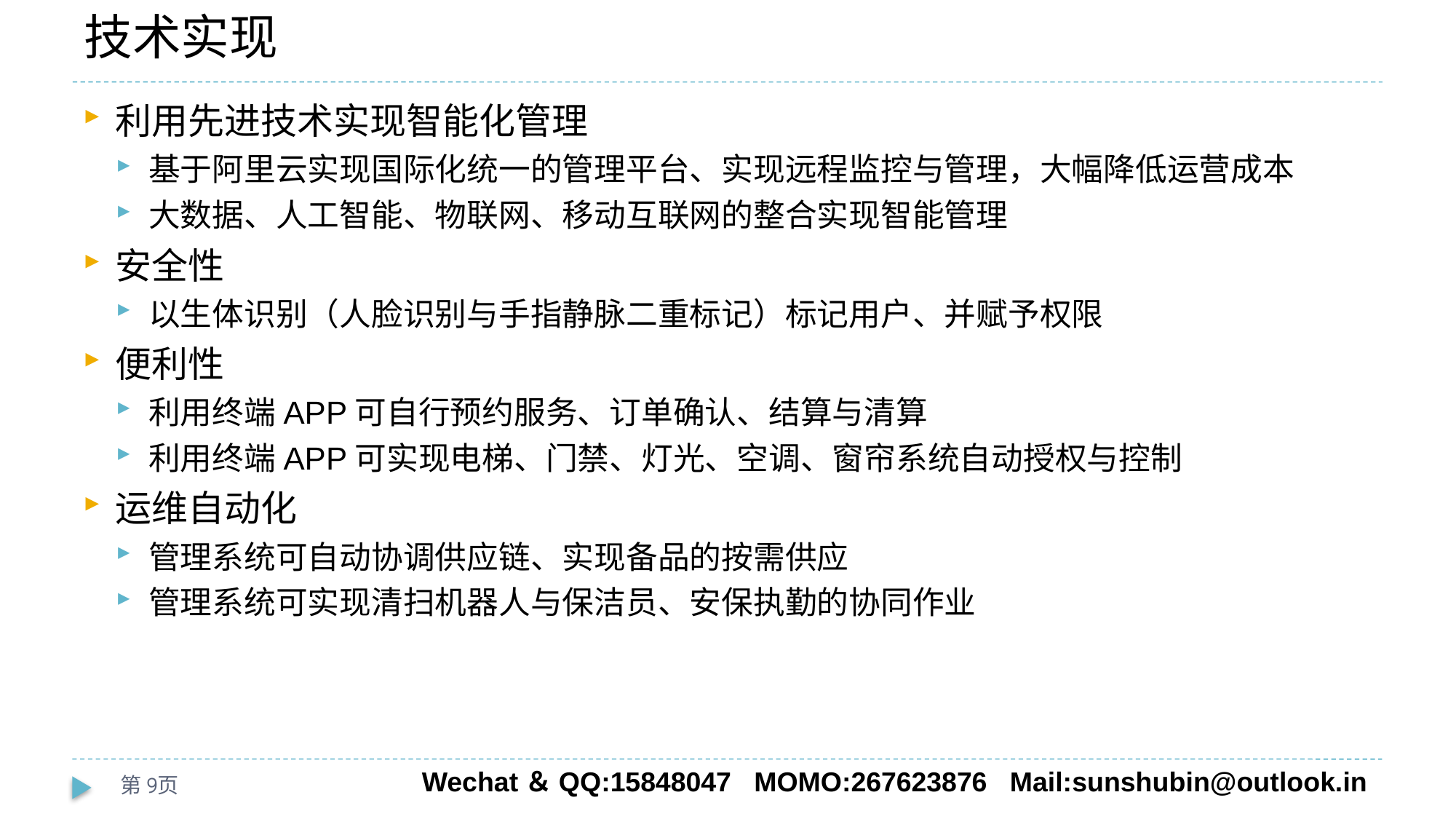

# 技术实现
利用先进技术实现智能化管理
基于阿里云实现国际化统一的管理平台、实现远程监控与管理，大幅降低运营成本
大数据、人工智能、物联网、移动互联网的整合实现智能管理
安全性
以生体识别（人脸识别与手指静脉二重标记）标记用户、并赋予权限
便利性
利用终端APP可自行预约服务、订单确认、结算与清算
利用终端APP可实现电梯、门禁、灯光、空调、窗帘系统自动授权与控制
运维自动化
管理系统可自动协调供应链、实现备品的按需供应
管理系统可实现清扫机器人与保洁员、安保执勤的协同作业

第9页